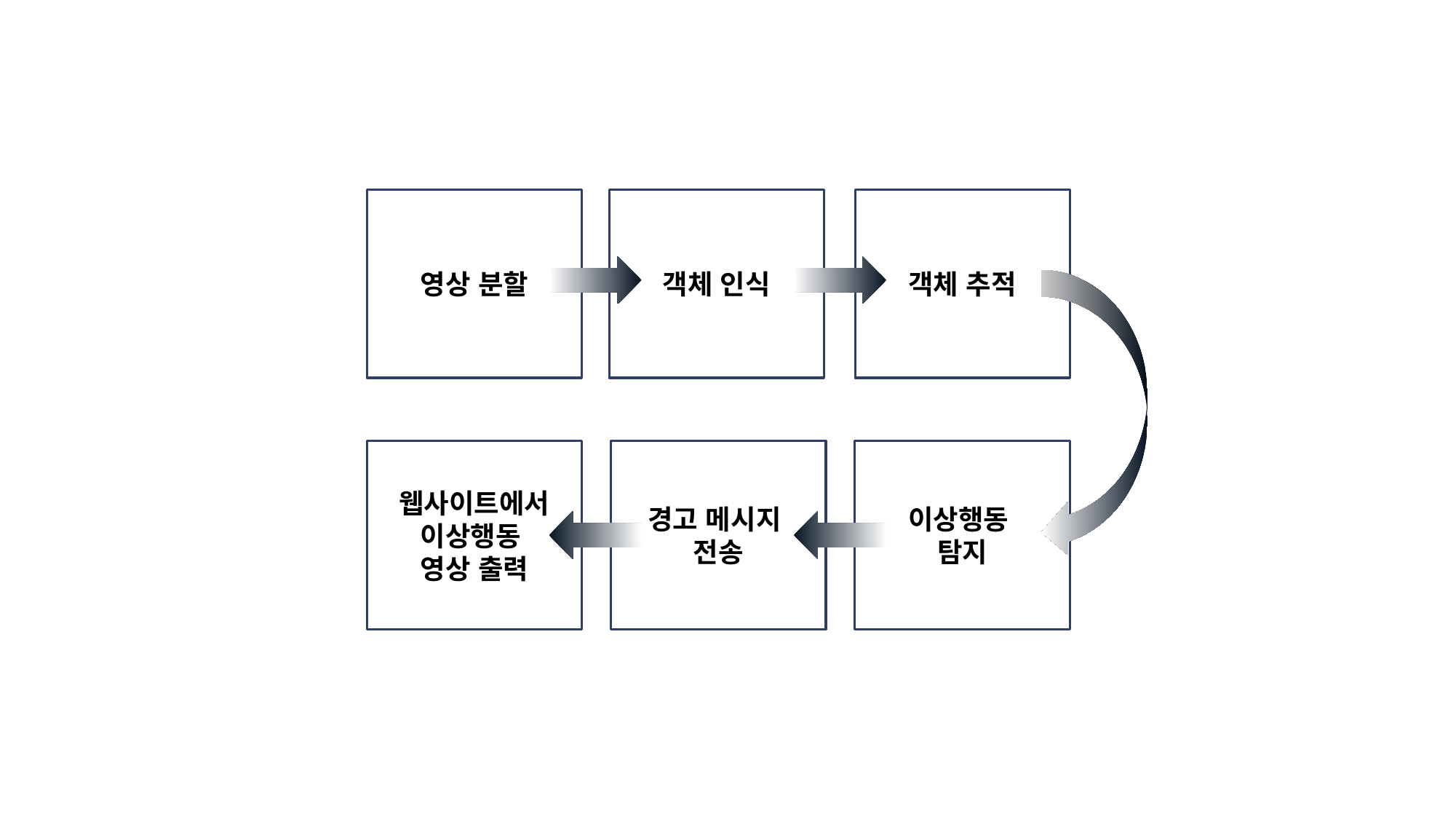

영상 분할
객체 인식
객체 추적
웹사이트에서 이상행동
영상 출력
경고 메시지
전송
이상행동
탐지